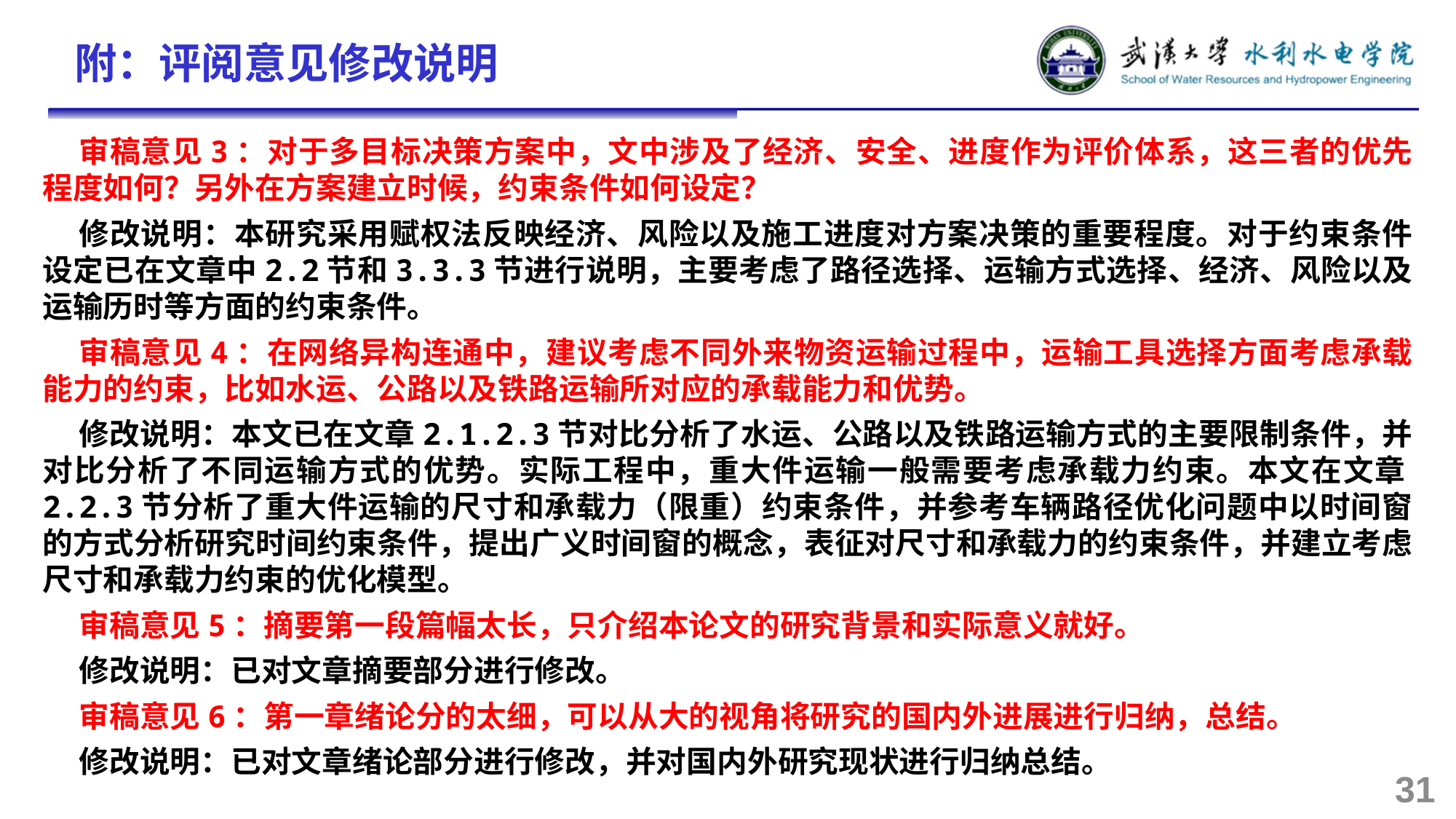

附：评阅意见修改说明
审稿意见3：对于多目标决策方案中，文中涉及了经济、安全、进度作为评价体系，这三者的优先程度如何？另外在方案建立时候，约束条件如何设定？
修改说明：本研究采用赋权法反映经济、风险以及施工进度对方案决策的重要程度。对于约束条件设定已在文章中2.2节和3.3.3节进行说明，主要考虑了路径选择、运输方式选择、经济、风险以及运输历时等方面的约束条件。
审稿意见4：在网络异构连通中，建议考虑不同外来物资运输过程中，运输工具选择方面考虑承载能力的约束，比如水运、公路以及铁路运输所对应的承载能力和优势。
修改说明：本文已在文章2.1.2.3节对比分析了水运、公路以及铁路运输方式的主要限制条件，并对比分析了不同运输方式的优势。实际工程中，重大件运输一般需要考虑承载力约束。本文在文章2.2.3节分析了重大件运输的尺寸和承载力（限重）约束条件，并参考车辆路径优化问题中以时间窗的方式分析研究时间约束条件，提出广义时间窗的概念，表征对尺寸和承载力的约束条件，并建立考虑尺寸和承载力约束的优化模型。
审稿意见5：摘要第一段篇幅太长，只介绍本论文的研究背景和实际意义就好。
修改说明：已对文章摘要部分进行修改。
审稿意见6：第一章绪论分的太细，可以从大的视角将研究的国内外进展进行归纳，总结。
修改说明：已对文章绪论部分进行修改，并对国内外研究现状进行归纳总结。
31